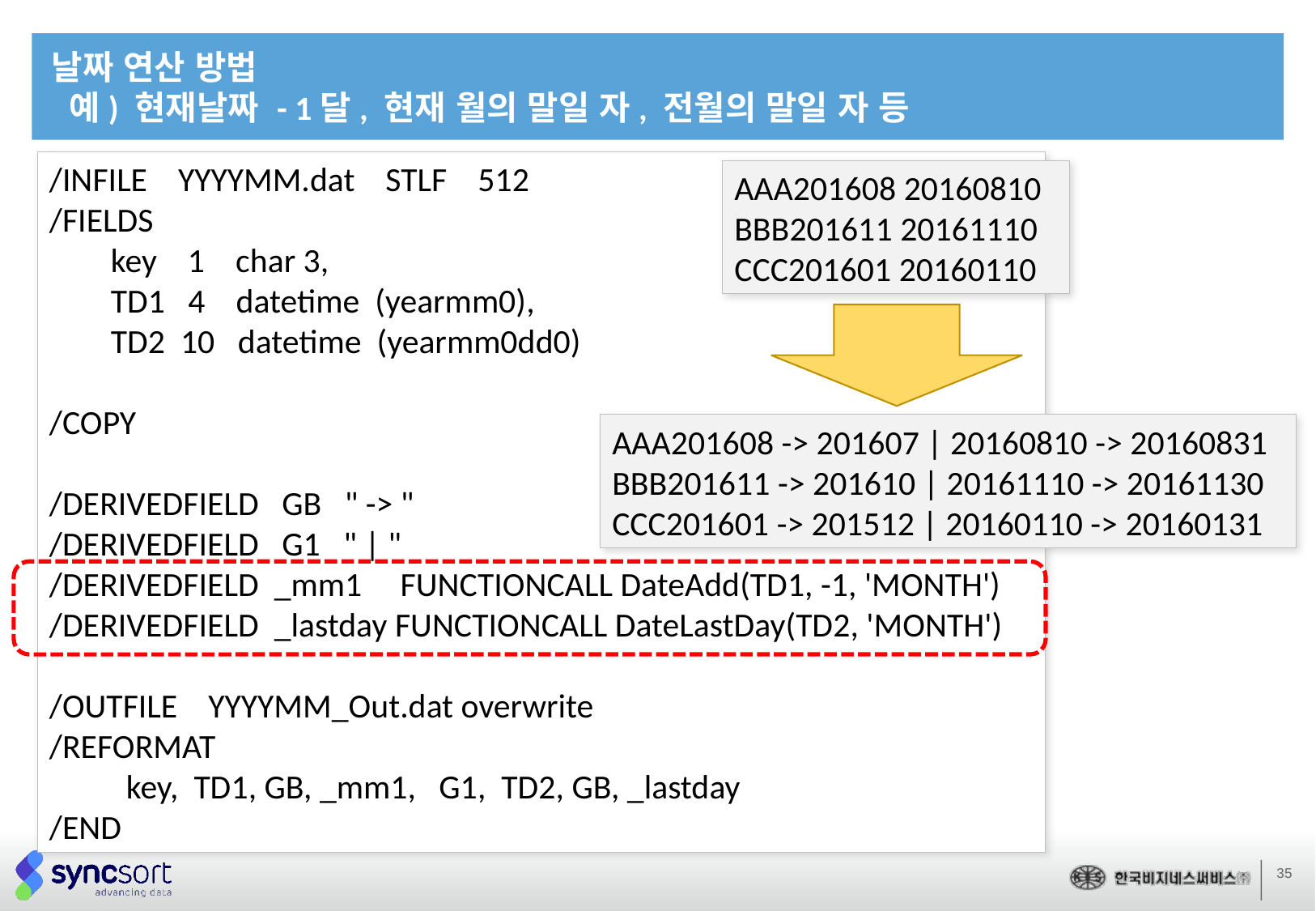

날짜 연산 방법
 예) 현재날짜 - 1달, 현재 월의 말일 자, 전월의 말일 자 등
/INFILE    YYYYMM.dat    STLF    512
/FIELDS
        key    1    char 3,
        TD1   4    datetime  (yearmm0),
        TD2  10   datetime  (yearmm0dd0)

/COPY

/DERIVEDFIELD   GB   " -> "
/DERIVEDFIELD   G1   " | "
/DERIVEDFIELD  _mm1     FUNCTIONCALL DateAdd(TD1, -1, 'MONTH')
/DERIVEDFIELD  _lastday FUNCTIONCALL DateLastDay(TD2, 'MONTH')

/OUTFILE    YYYYMM_Out.dat overwrite
/REFORMAT
          key,  TD1, GB, _mm1,   G1,  TD2, GB, _lastday
/END
AAA201608 20160810
BBB201611 20161110
CCC201601 20160110

AAA201608 -> 201607 | 20160810 -> 20160831
BBB201611 -> 201610 | 20161110 -> 20161130
CCC201601 -> 201512 | 20160110 -> 20160131